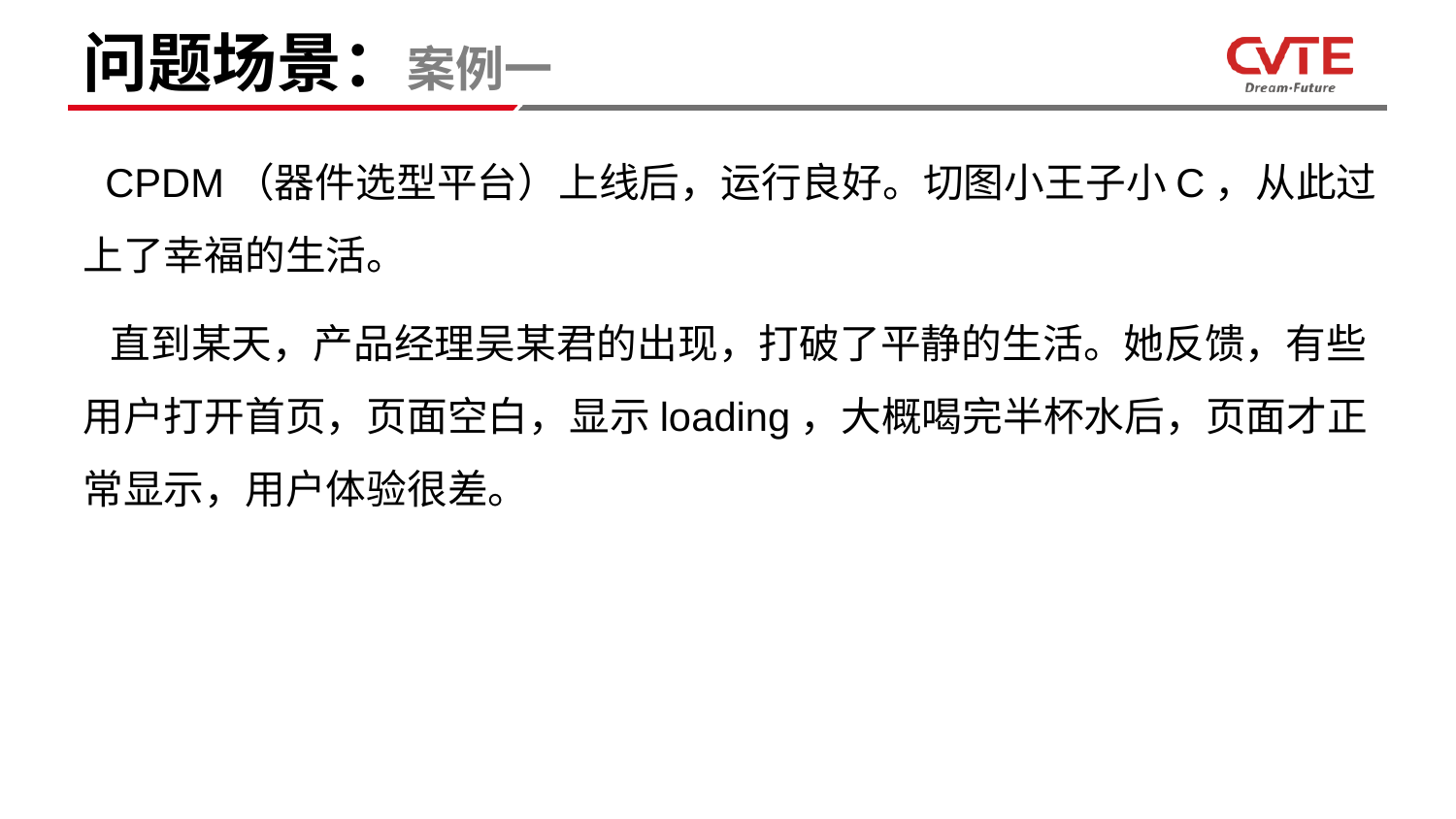

# 问题场景：案例一
  CPDM（器件选型平台）上线后，运行良好。切图小王子小C，从此过上了幸福的生活。
  直到某天，产品经理吴某君的出现，打破了平静的生活。她反馈，有些用户打开首页，页面空白，显示loading，大概喝完半杯水后，页面才正常显示，用户体验很差。